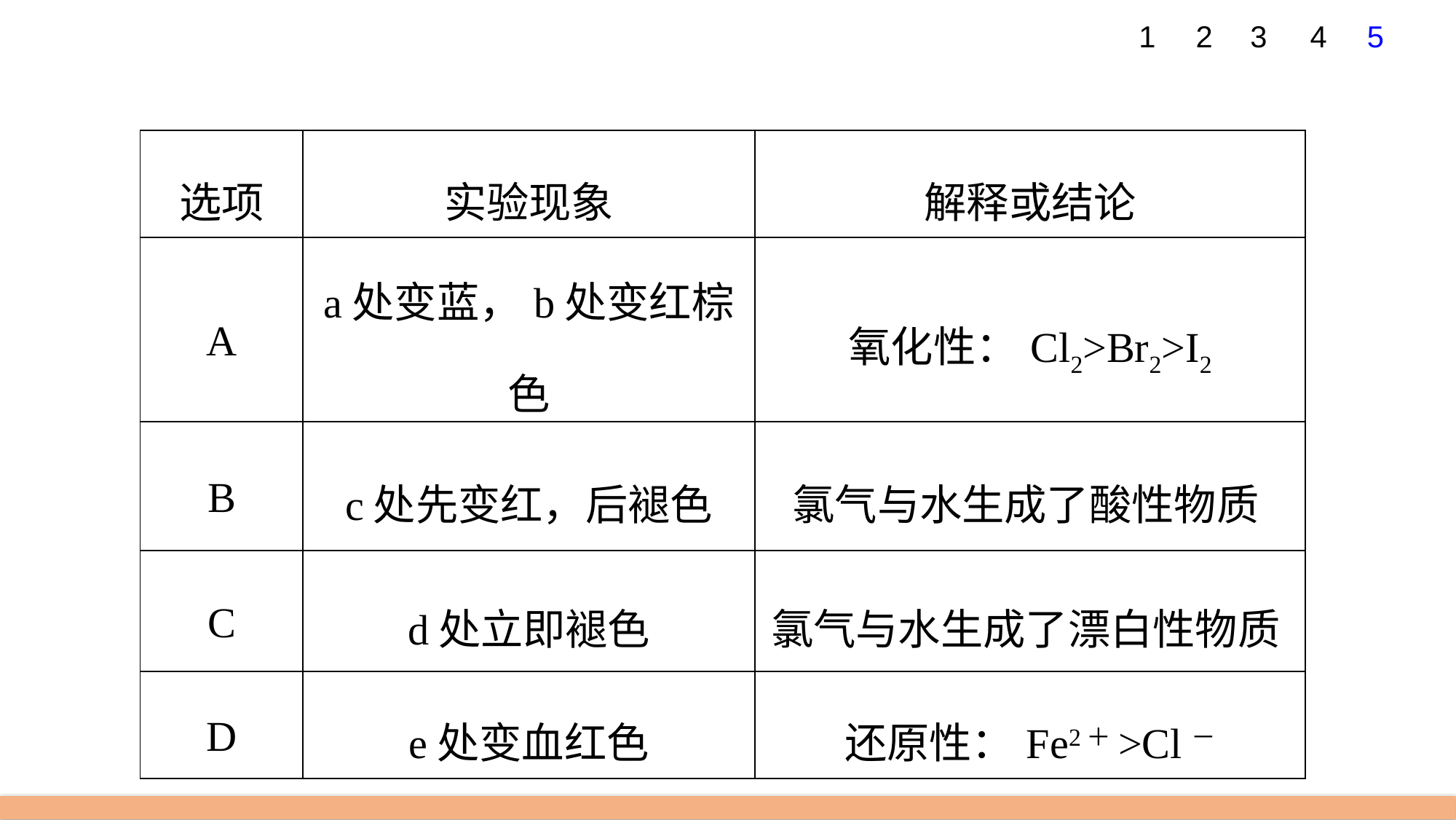

1
2
3
4
5
| 选项 | 实验现象 | 解释或结论 |
| --- | --- | --- |
| A | a处变蓝，b处变红棕色 | 氧化性：Cl2>Br2>I2 |
| B | c处先变红，后褪色 | 氯气与水生成了酸性物质 |
| C | d处立即褪色 | 氯气与水生成了漂白性物质 |
| D | e处变血红色 | 还原性：Fe2＋>Cl－ |